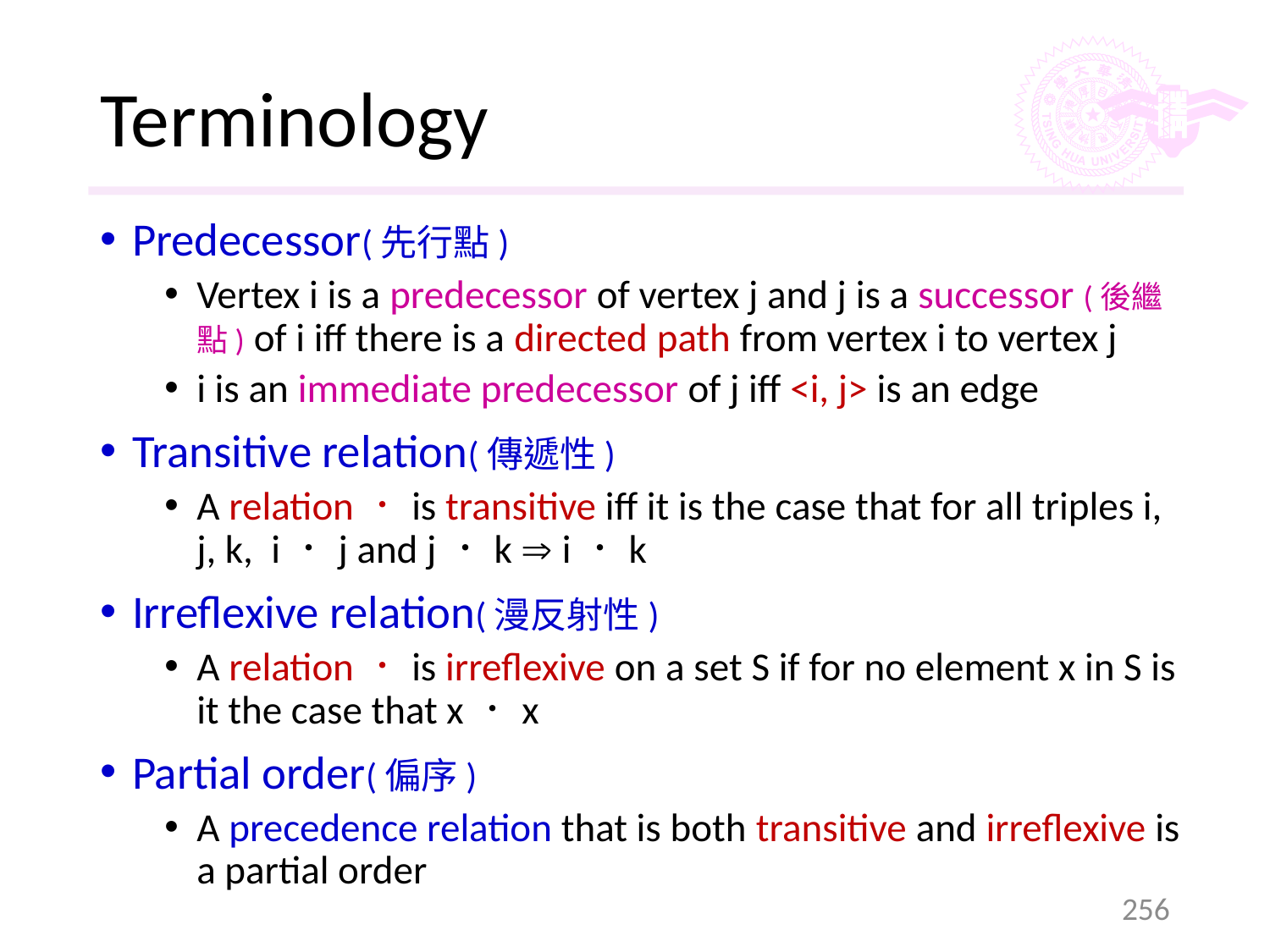

# Terminology
Predecessor(先行點)
Vertex i is a predecessor of vertex j and j is a successor (後繼點) of i iff there is a directed path from vertex i to vertex j
i is an immediate predecessor of j iff <i, j> is an edge
Transitive relation(傳遞性)
A relation．is transitive iff it is the case that for all triples i, j, k,  i．j and j．k ⇒ i．k
Irreflexive relation(漫反射性)
A relation．is irreflexive on a set S if for no element x in S is it the case that x．x
Partial order(偏序)
A precedence relation that is both transitive and irreflexive is a partial order
256